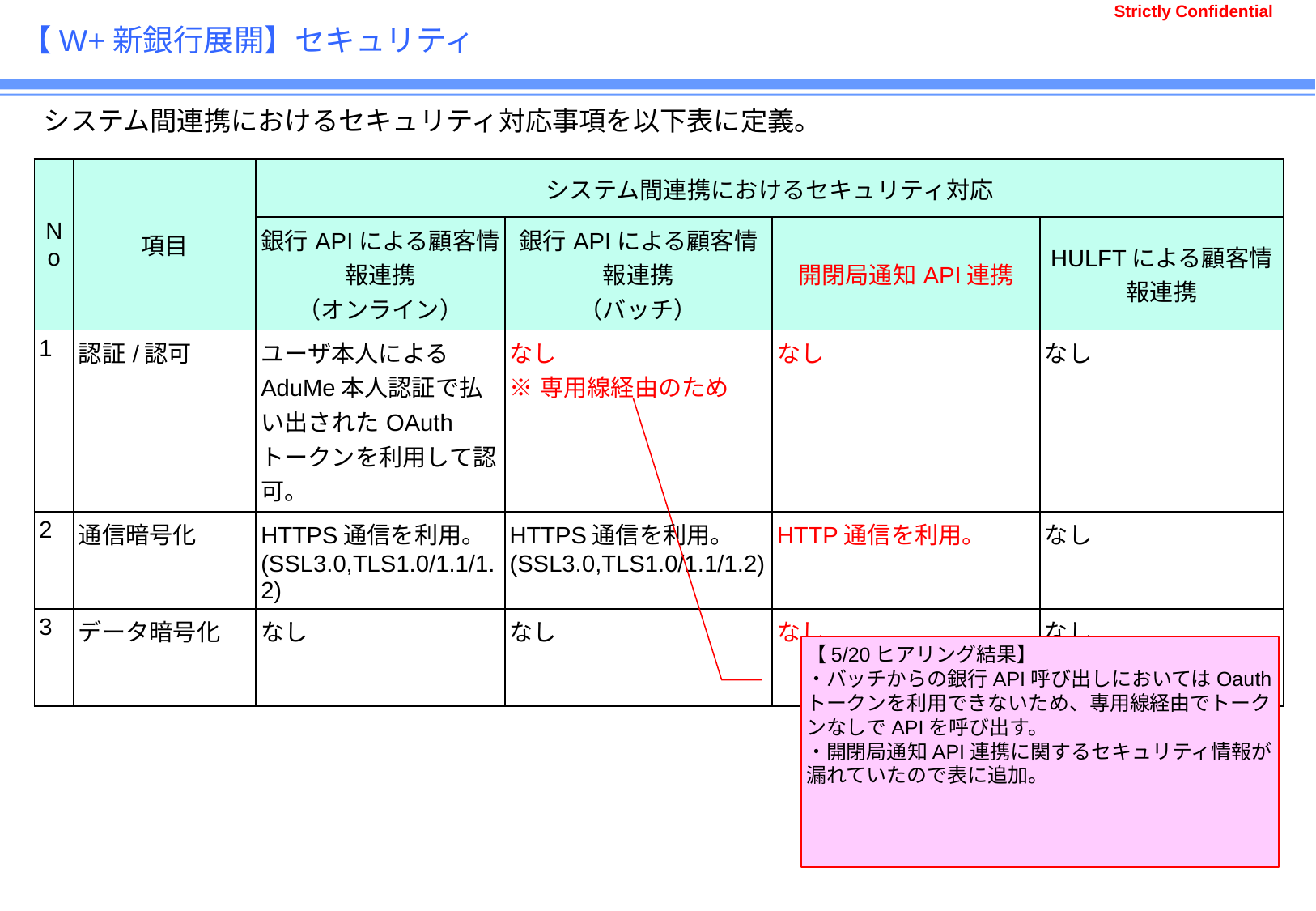

# 【W+新銀行展開】セキュリティ
システム間連携におけるセキュリティ対応事項を以下表に定義。
| No | 項目 | システム間連携におけるセキュリティ対応 |  |  |  |
| --- | --- | --- | --- | --- | --- |
|  |  | 銀行APIによる顧客情報連携 （オンライン） | 銀行APIによる顧客情報連携 （バッチ） | 開閉局通知API連携 | HULFTによる顧客情報連携 |
| 1 | 認証/認可 | ユーザ本人によるAduMe本人認証で払い出されたOAuthトークンを利用して認可。 | なし ※専用線経由のため | なし | なし |
| 2 | 通信暗号化 | HTTPS通信を利用。 (SSL3.0,TLS1.0/1.1/1.2) | HTTPS通信を利用。 (SSL3.0,TLS1.0/1.1/1.2) | HTTP通信を利用。 | なし |
| 3 | データ暗号化 | なし | なし | なし | なし |
【5/20ヒアリング結果】
・バッチからの銀行API呼び出しにおいてはOauthトークンを利用できないため、専用線経由でトークンなしでAPIを呼び出す。
・開閉局通知API連携に関するセキュリティ情報が漏れていたので表に追加。